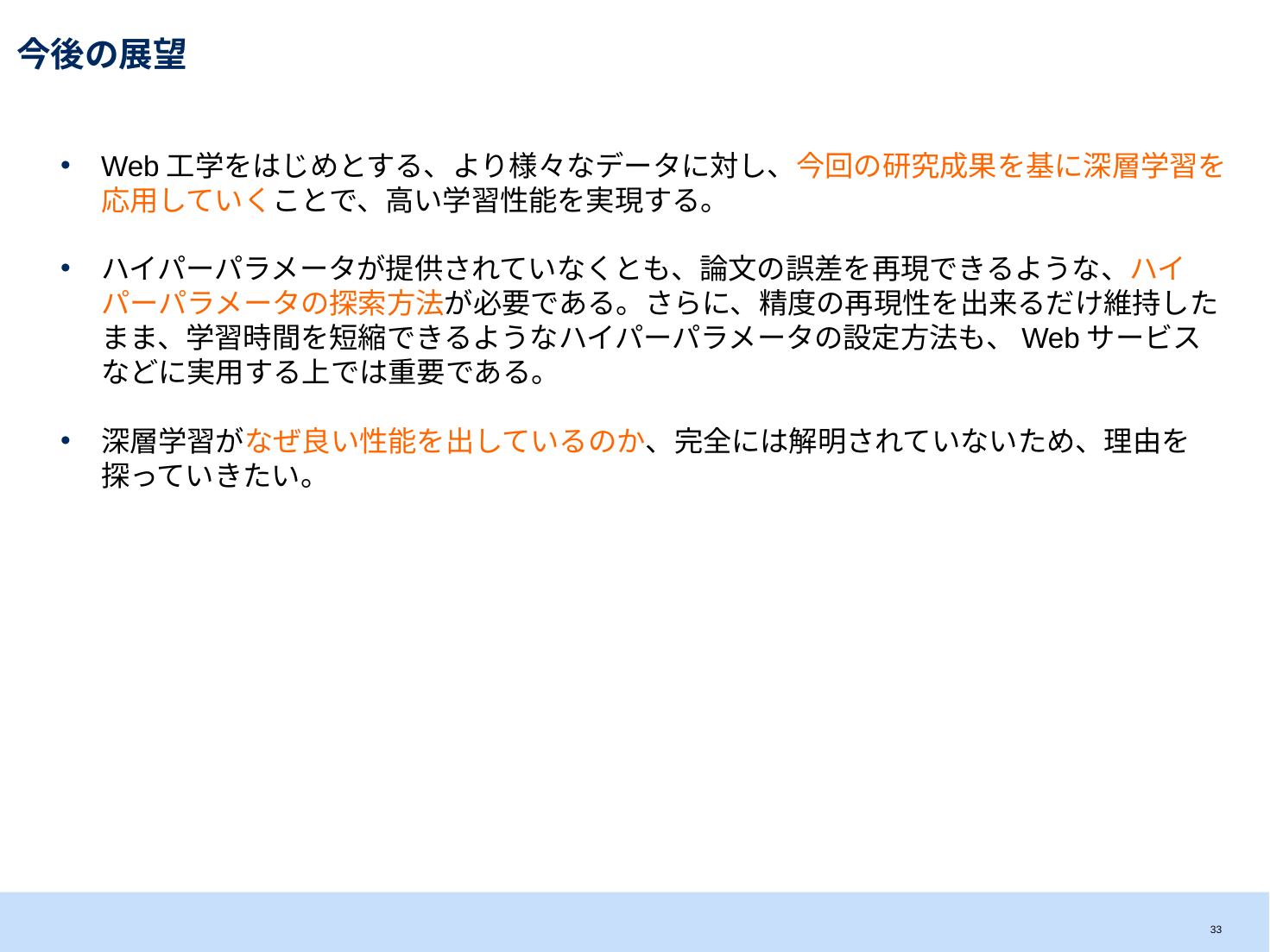

# 今後の展望
Web工学をはじめとする、より様々なデータに対し、今回の研究成果を基に深層学習を応用していくことで、高い学習性能を実現する。

ハイパーパラメータが提供されていなくとも、論文の誤差を再現できるような、ハイパーパラメータの探索方法が必要である。さらに、精度の再現性を出来るだけ維持したまま、学習時間を短縮できるようなハイパーパラメータの設定方法も、Webサービスなどに実用する上では重要である。

深層学習がなぜ良い性能を出しているのか、完全には解明されていないため、理由を探っていきたい。
33